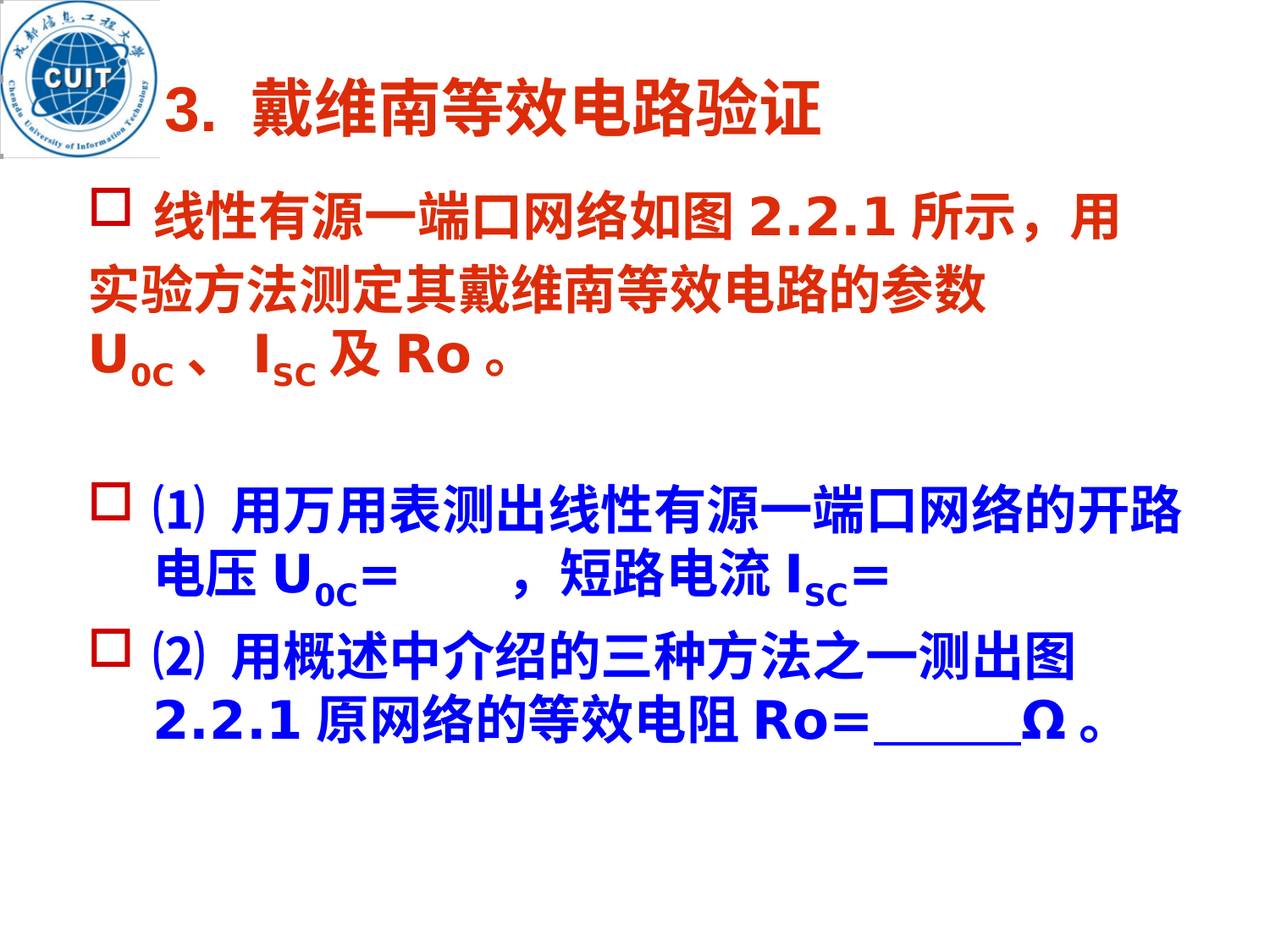

3. 戴维南等效电路验证
线性有源一端口网络如图2.2.1所示，用
实验方法测定其戴维南等效电路的参数U0C、ISC及Ro。

⑴ 用万用表测出线性有源一端口网络的开路电压U0C=     ，短路电流ISC=
⑵ 用概述中介绍的三种方法之一测出图2.2.1原网络的等效电阻Ro=        Ω。